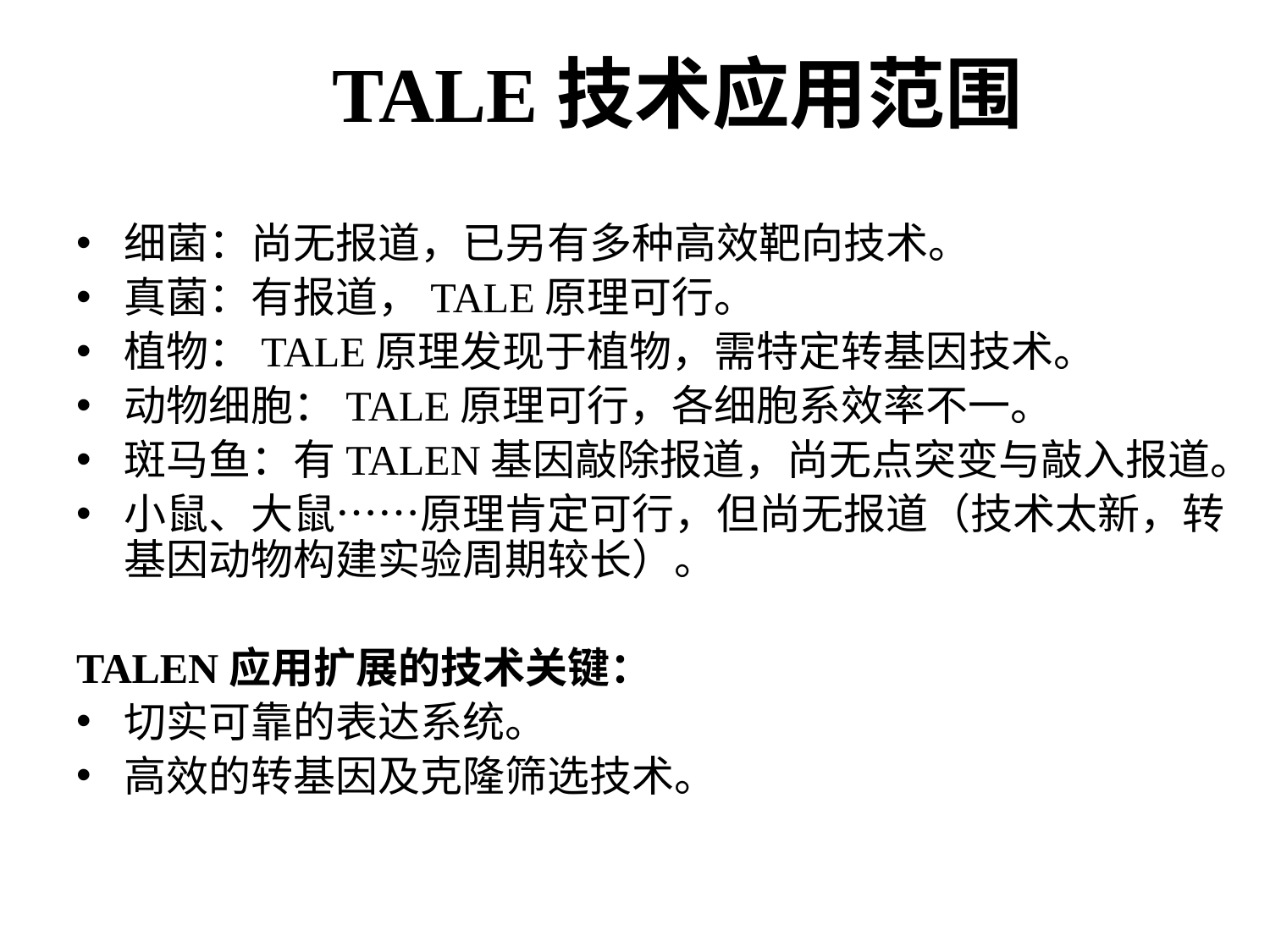

TALE技术应用范围
细菌：尚无报道，已另有多种高效靶向技术。
真菌：有报道，TALE原理可行。
植物：TALE原理发现于植物，需特定转基因技术。
动物细胞：TALE原理可行，各细胞系效率不一。
斑马鱼：有TALEN基因敲除报道，尚无点突变与敲入报道。
小鼠、大鼠……原理肯定可行，但尚无报道（技术太新，转基因动物构建实验周期较长）。

TALEN应用扩展的技术关键：
切实可靠的表达系统。
高效的转基因及克隆筛选技术。